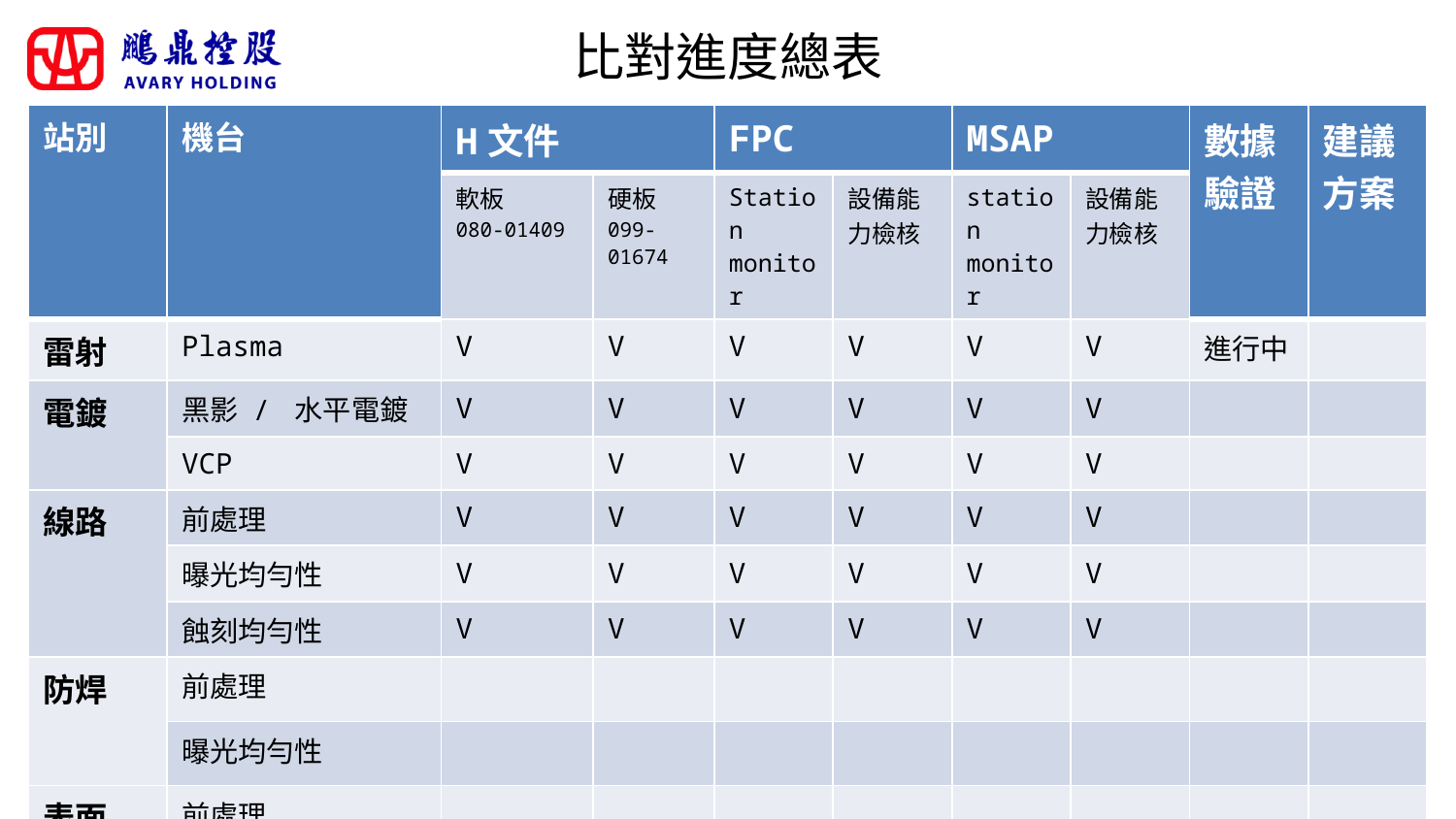

# 比對進度總表
| 站別 | 機台 | H文件 |  | FPC |  | MSAP |  | 數據驗證 | 建議方案 |
| --- | --- | --- | --- | --- | --- | --- | --- | --- | --- |
|  |  | 軟板 080-01409 | 硬板 099-01674 | Station monitor | 設備能力檢核 | station monitor | 設備能力檢核 |  |  |
| 雷射 | Plasma | V | V | V | V | V | V | 進行中 |  |
| 電鍍 | 黑影 / 水平電鍍 | V | V | V | V | V | V |  |  |
|  | VCP | V | V | V | V | V | V |  |  |
| 線路 | 前處理 | V | V | V | V | V | V |  |  |
|  | 曝光均勻性 | V | V | V | V | V | V |  |  |
|  | 蝕刻均勻性 | V | V | V | V | V | V |  |  |
| 防焊 | 前處理 |  |  |  |  |  |  |  |  |
|  | 曝光均勻性 |  |  |  |  |  |  |  |  |
| 表面 處理 | 前處理 |  |  |  |  |  |  |  |  |
| 壓合 | 前處理 |  |  |  |  |  |  |  |  |